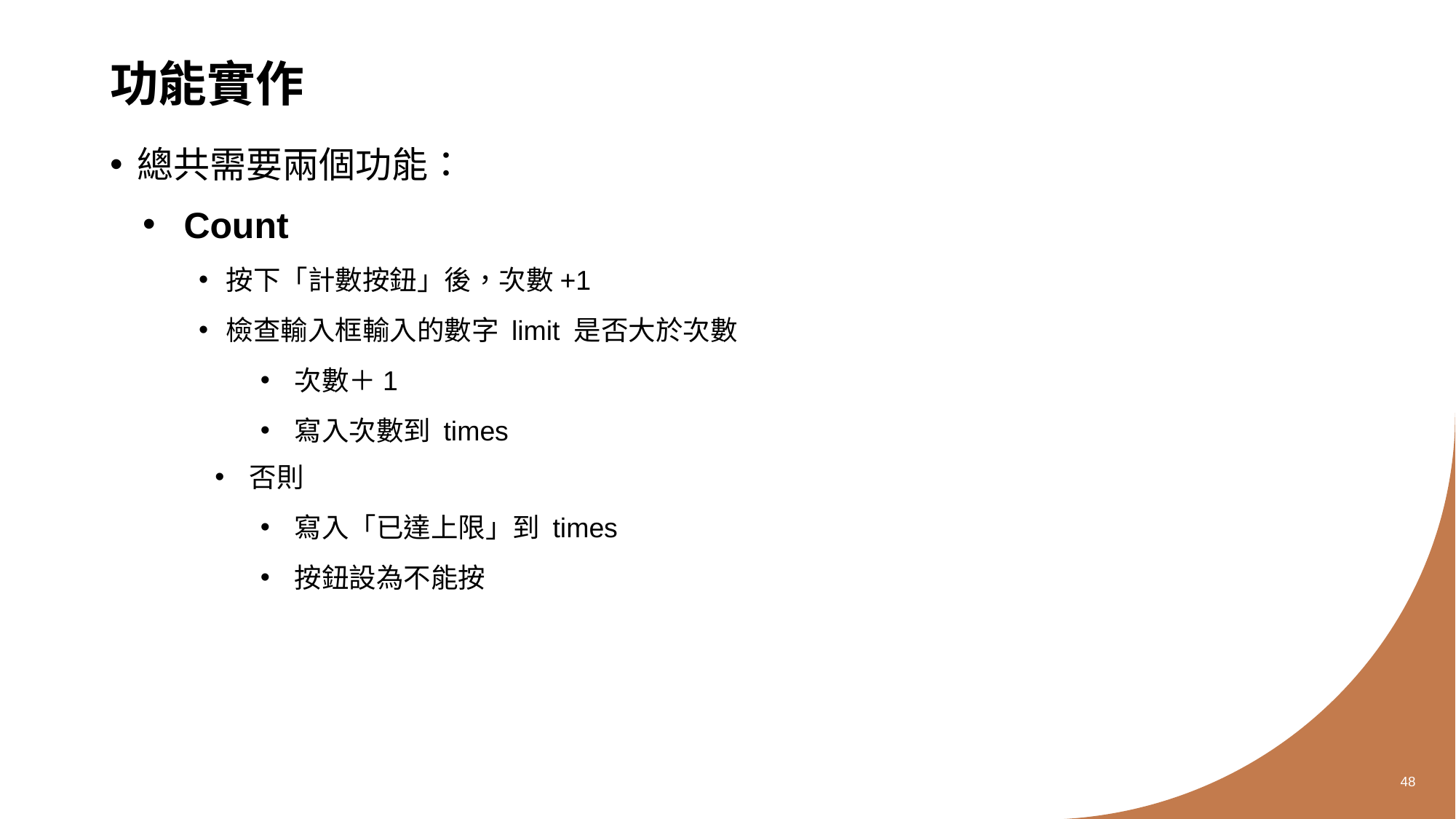

# 功能實作
總共需要兩個功能：
Count
按下「計數按鈕」後，次數+1
檢查輸入框輸入的數字 limit 是否大於次數
次數＋1
寫入次數到 times
否則
寫入「已達上限」到 times
按鈕設為不能按
48